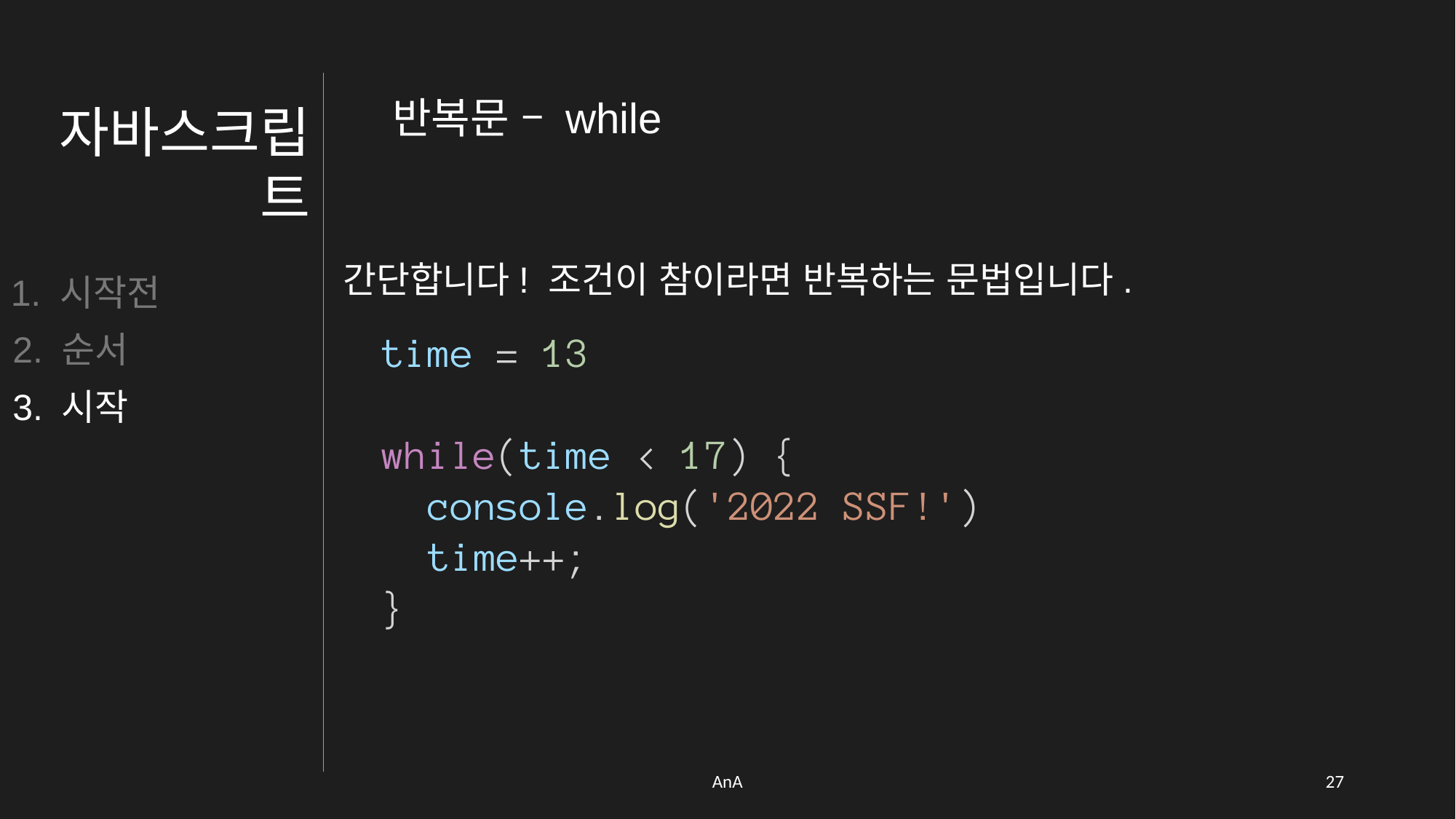

반복문 – while
자바스크립트
간단합니다! 조건이 참이라면 반복하는 문법입니다.
1. 시작전
time = 13
while(time < 17) {
  console.log('2022 SSF!')
  time++;
}
2. 순서
3. 시작
AnA
27